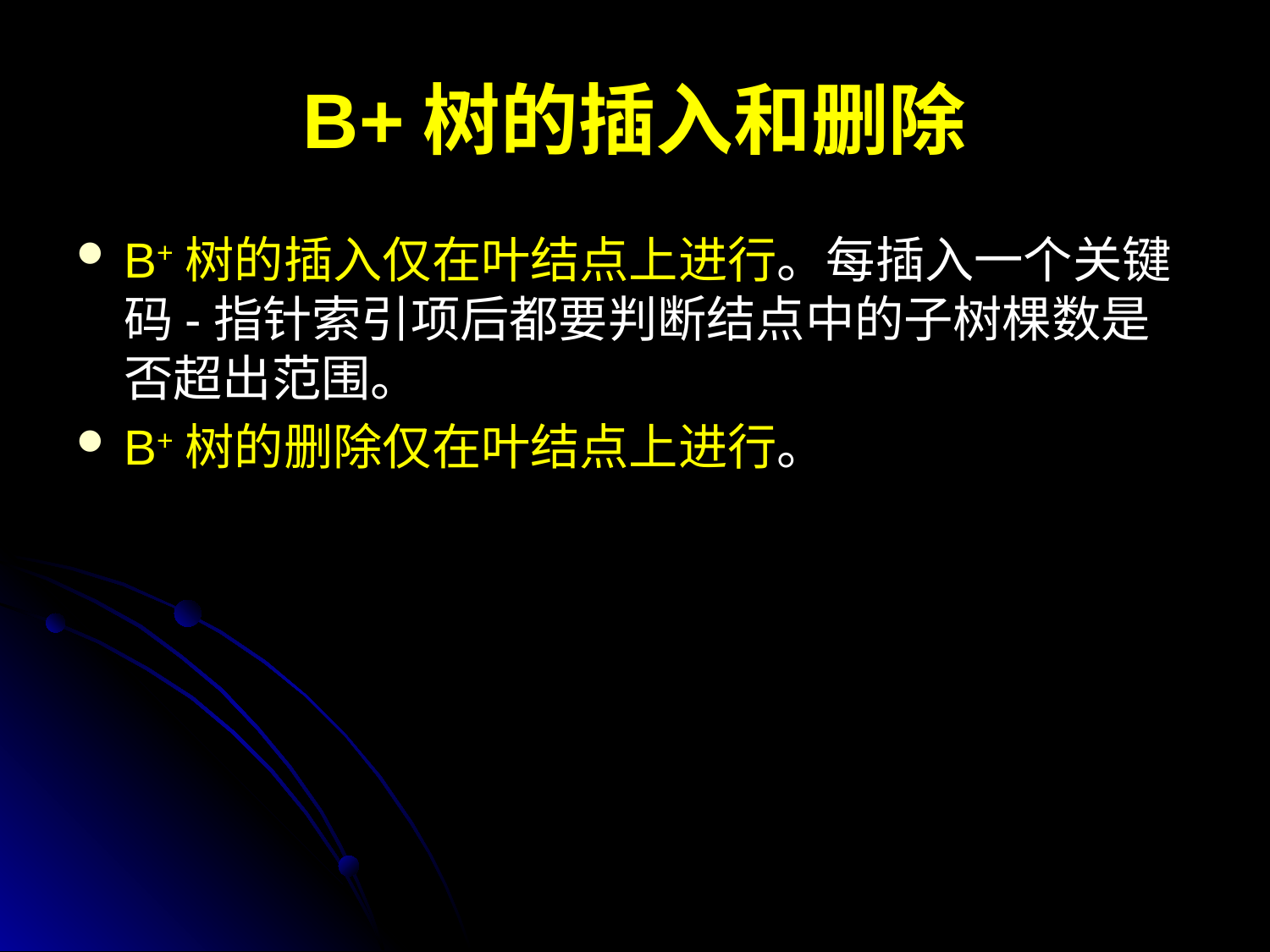

# B+树的插入和删除
B+树的插入仅在叶结点上进行。每插入一个关键码-指针索引项后都要判断结点中的子树棵数是否超出范围。
B+树的删除仅在叶结点上进行。